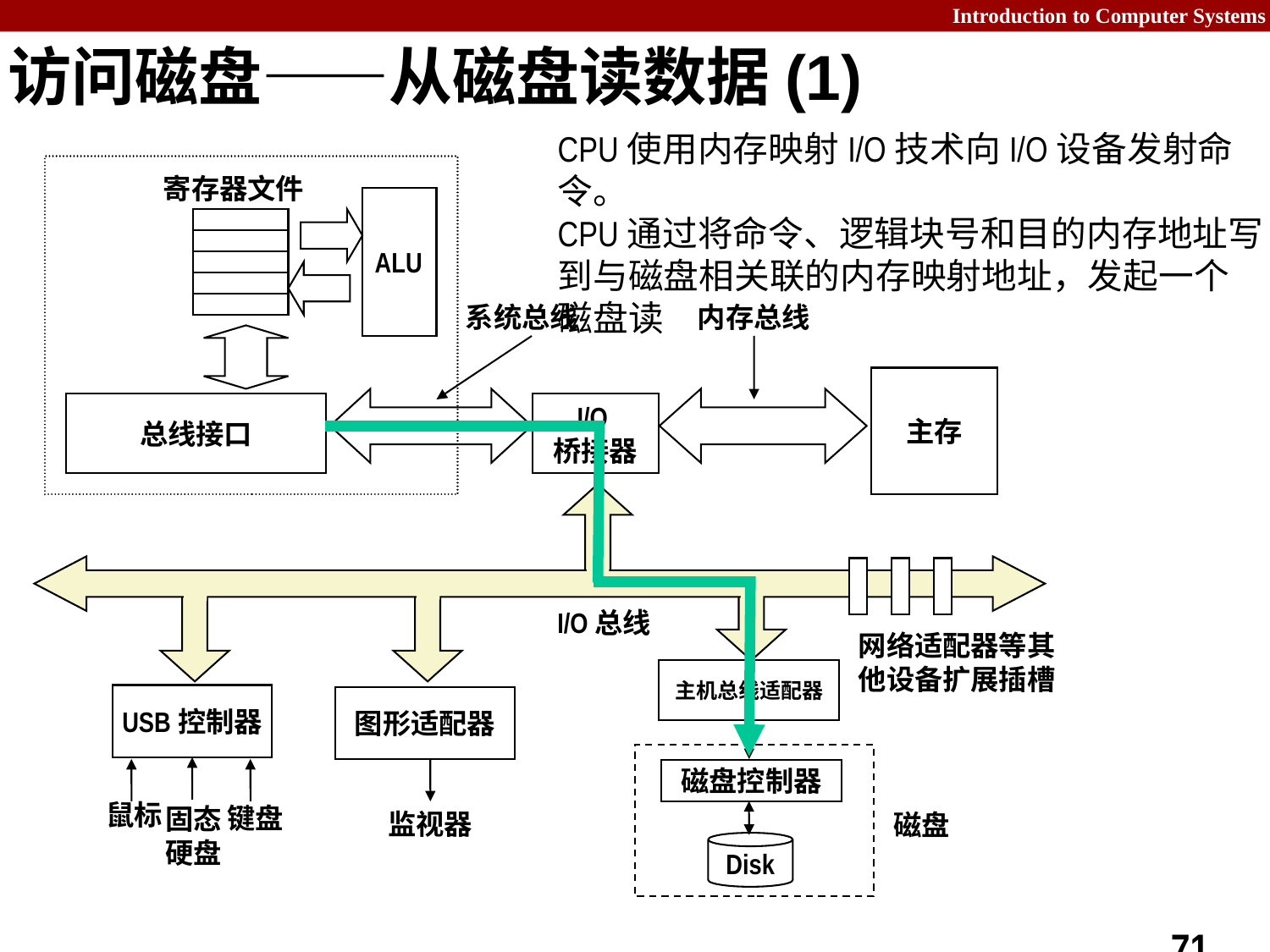

# 访问磁盘——从磁盘读数据(1)
CPU使用内存映射I/O技术向I/O设备发射命令。
CPU通过将命令、逻辑块号和目的内存地址写到与磁盘相关联的内存映射地址，发起一个磁盘读

寄存器文件
ALU

系统总线
内存总线

主存

总线接口
I/O
桥接器

I/O总线
网络适配器等其他设备扩展插槽
主机总线适配器
USB控制器
图形适配器

磁盘控制器
鼠标
键盘
固态
硬盘
监视器

磁盘
Disk
71